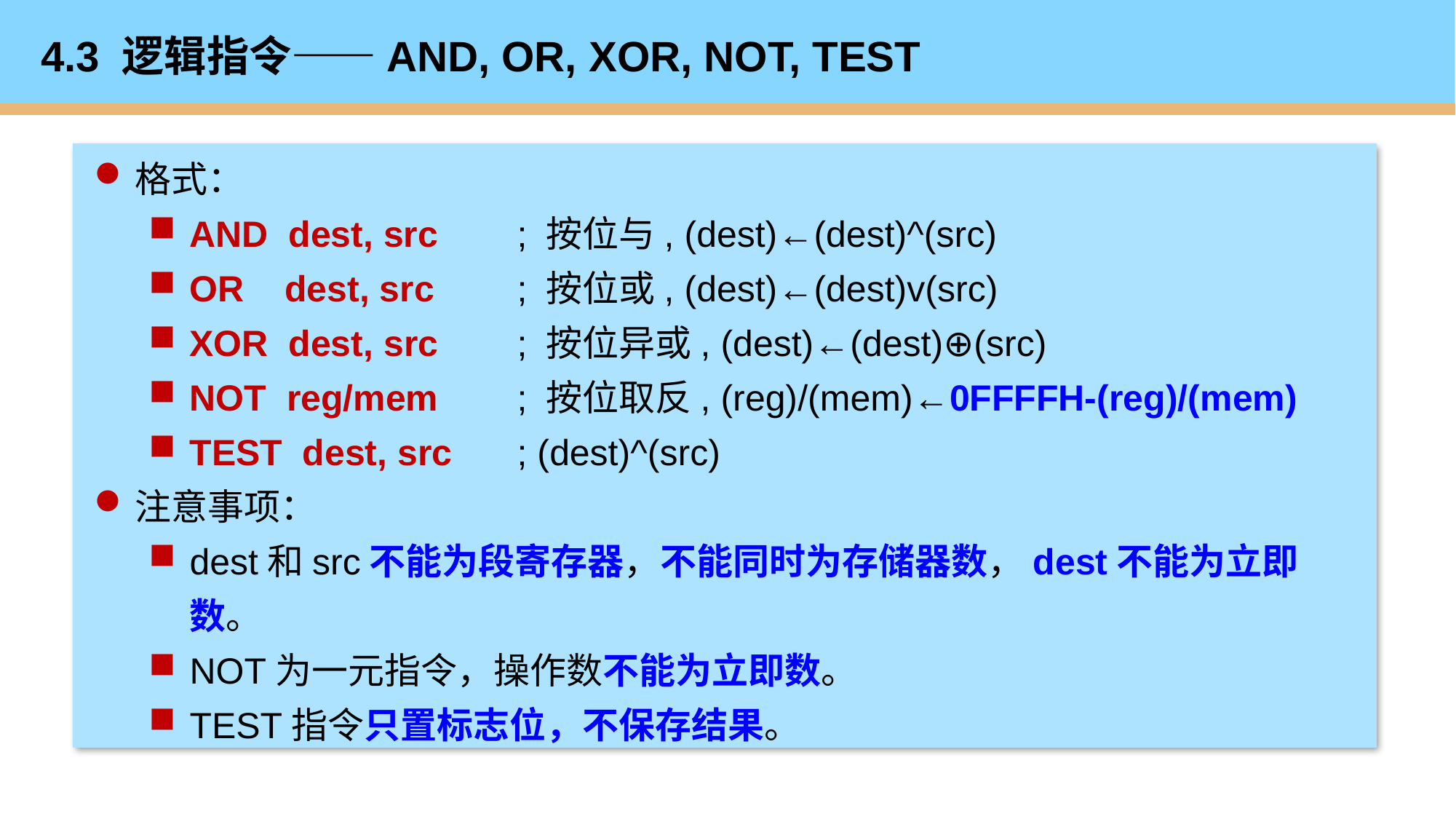

# 4.3 逻辑指令——AND, OR, XOR, NOT, TEST
格式：
AND  dest, src	; 按位与, (dest)←(dest)^(src)
OR    dest, src	; 按位或, (dest)←(dest)v(src)
XOR  dest, src	; 按位异或, (dest)←(dest)⊕(src)
NOT  reg/mem	; 按位取反, (reg)/(mem)←0FFFFH-(reg)/(mem)
TEST  dest, src	; (dest)^(src)
注意事项：
dest和src不能为段寄存器，不能同时为存储器数，dest不能为立即数。
NOT为一元指令，操作数不能为立即数。
TEST指令只置标志位，不保存结果。
90